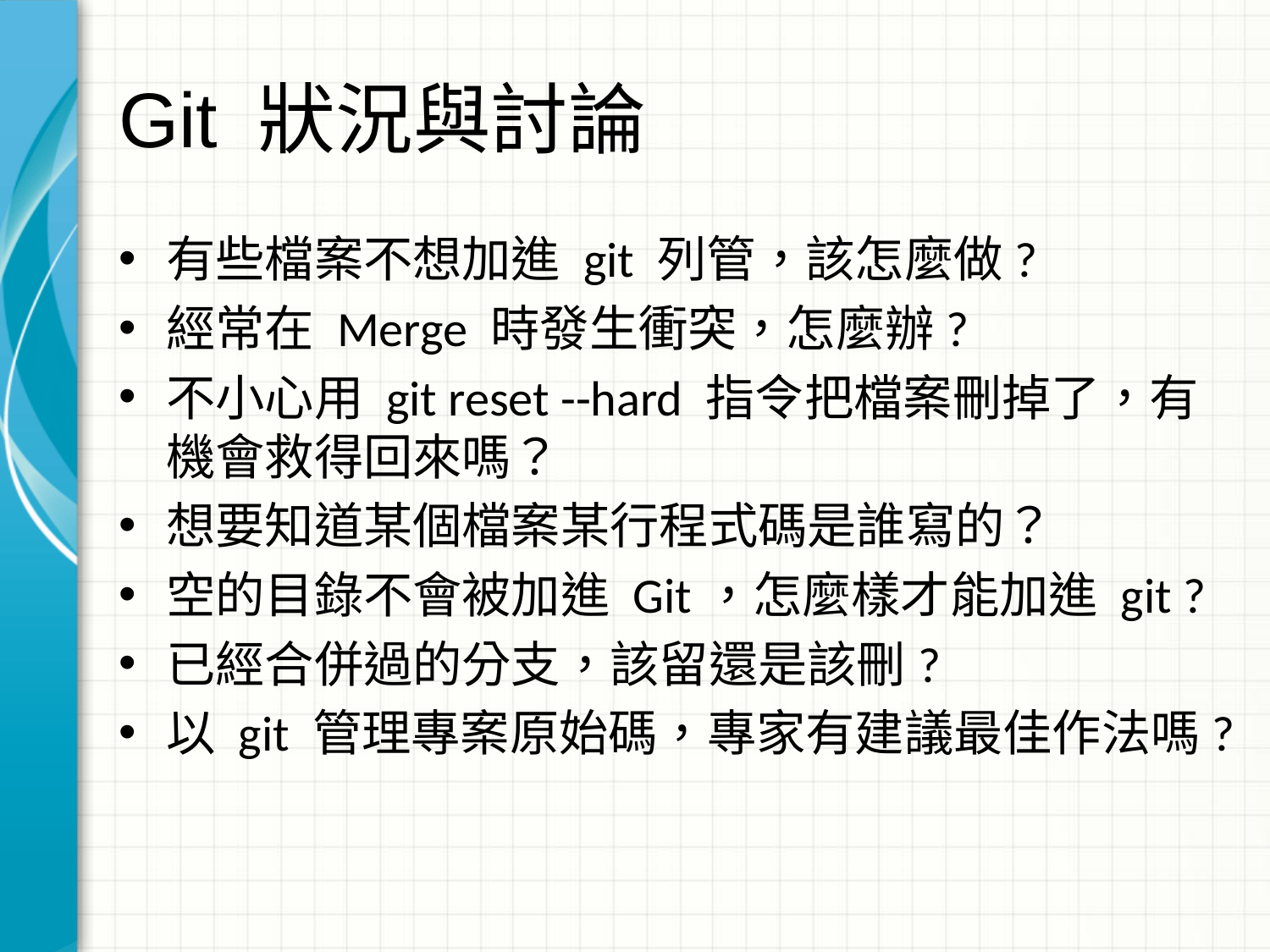

# Git 狀況與討論
有些檔案不想加進 git 列管，該怎麼做?
經常在 Merge 時發生衝突，怎麼辦?
不小心用 git reset --hard 指令把檔案刪掉了，有機會救得回來嗎？
想要知道某個檔案某行程式碼是誰寫的？
空的目錄不會被加進 Git，怎麼樣才能加進 git ?
已經合併過的分支，該留還是該刪?
以 git 管理專案原始碼，專家有建議最佳作法嗎?